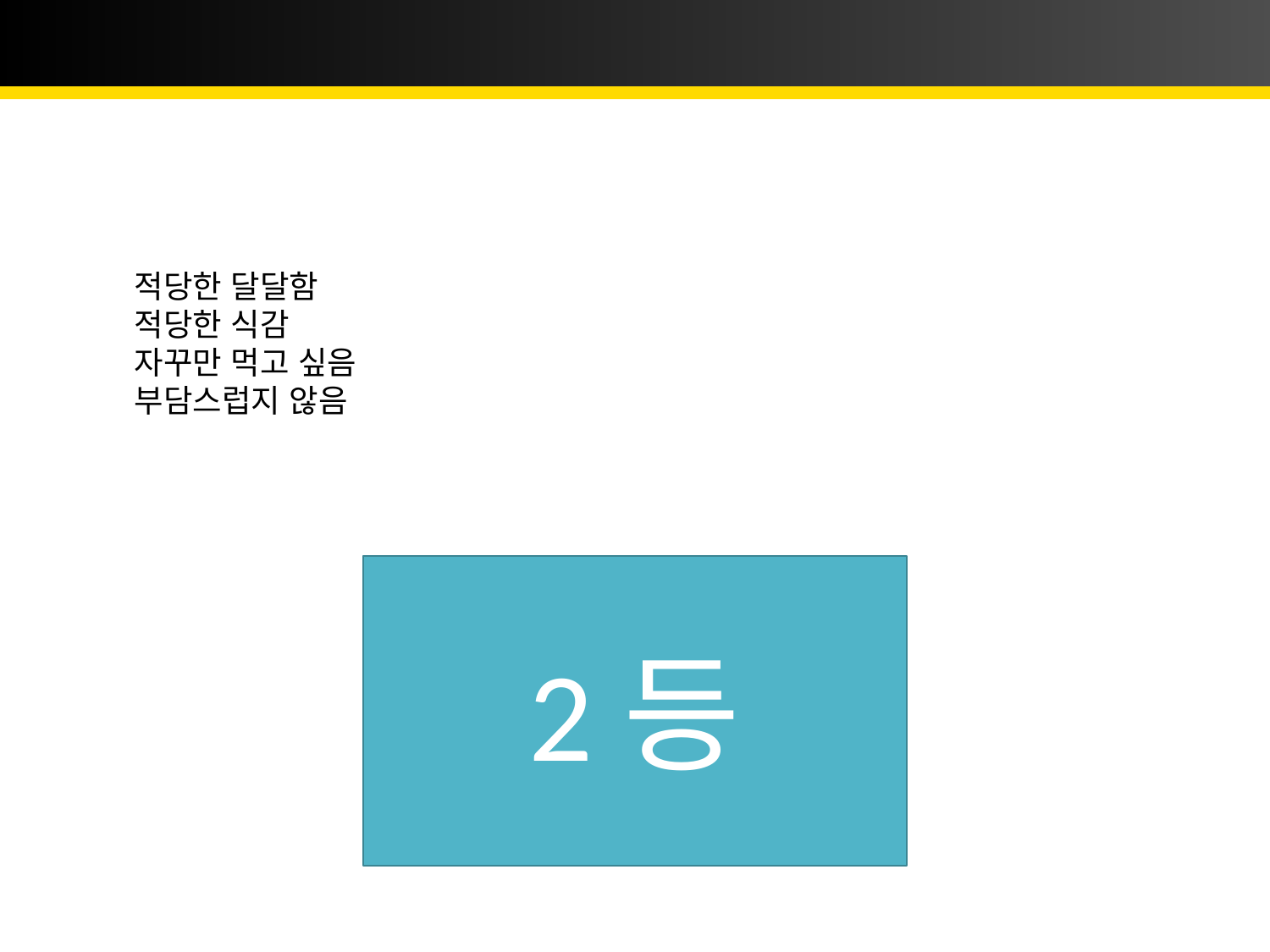

# 설향
적당한 달달함
적당한 식감
자꾸만 먹고 싶음
부담스럽지 않음
2등